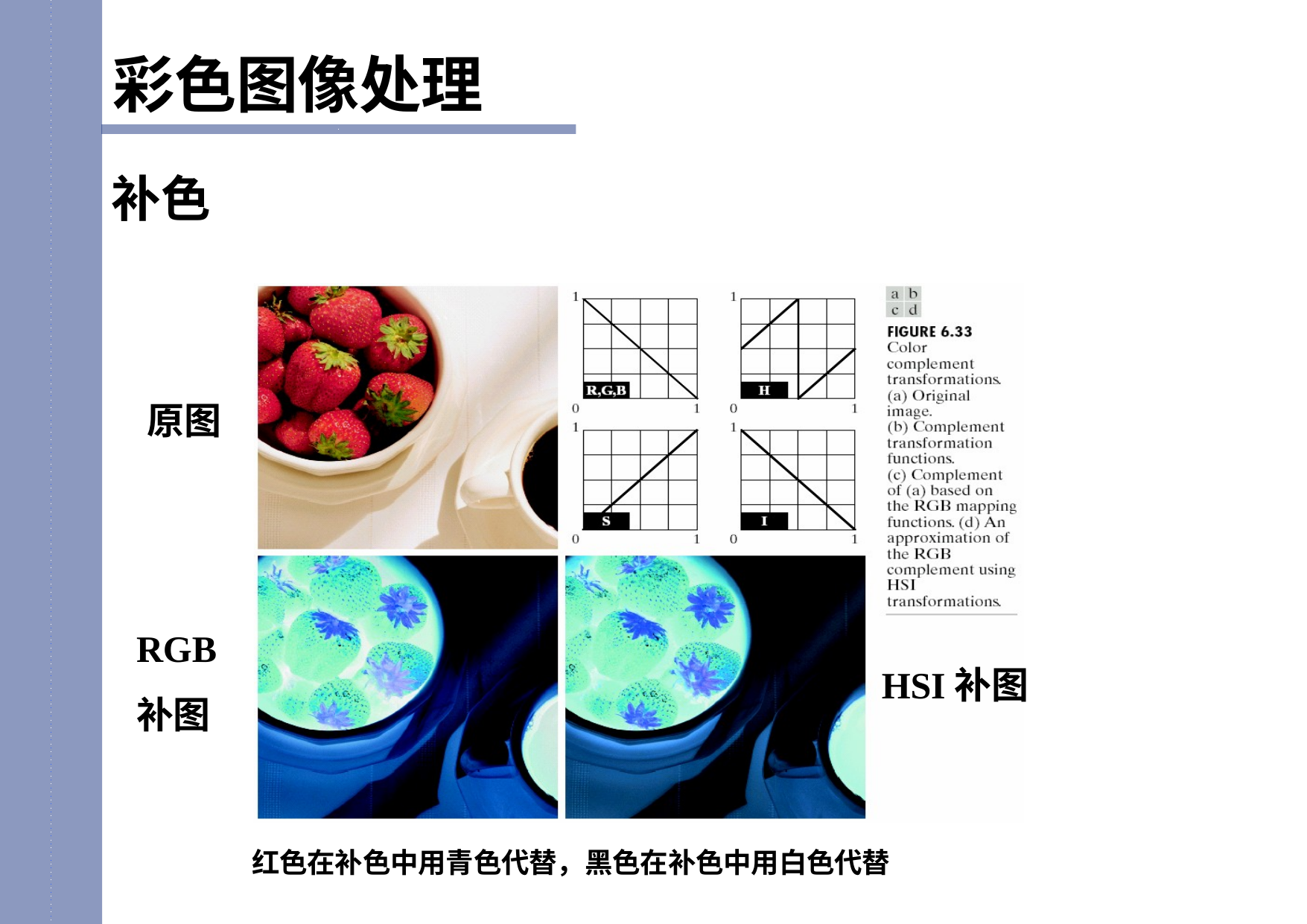

彩色图像处理
# 补色

原图
RGB
补图
HSI补图
红色在补色中用青色代替，黑色在补色中用白色代替